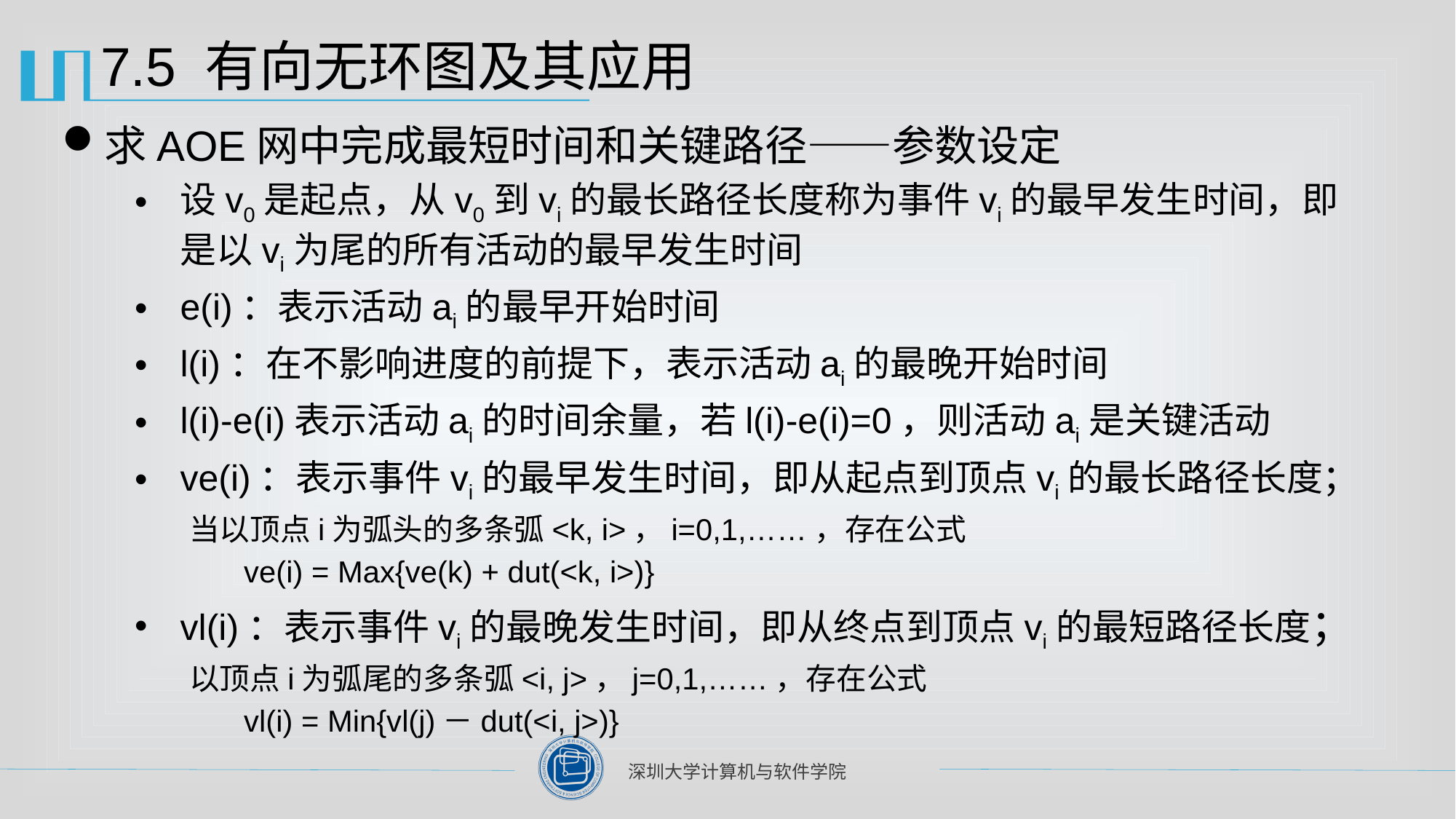

# 7.5 有向无环图及其应用
求AOE网中完成最短时间和关键路径——参数设定
设v0是起点，从v0到vi的最长路径长度称为事件vi的最早发生时间，即是以vi为尾的所有活动的最早发生时间
e(i)：表示活动ai的最早开始时间
l(i)：在不影响进度的前提下，表示活动ai的最晚开始时间
l(i)-e(i)表示活动ai的时间余量，若l(i)-e(i)=0，则活动ai是关键活动
ve(i)：表示事件vi的最早发生时间，即从起点到顶点vi的最长路径长度；
当以顶点i为弧头的多条弧<k, i>，i=0,1,……，存在公式
	ve(i) = Max{ve(k) + dut(<k, i>)}
vl(i)：表示事件vi的最晚发生时间，即从终点到顶点vi的最短路径长度；
以顶点i为弧尾的多条弧<i, j>，j=0,1,……，存在公式
	vl(i) = Min{vl(j)－dut(<i, j>)}

108